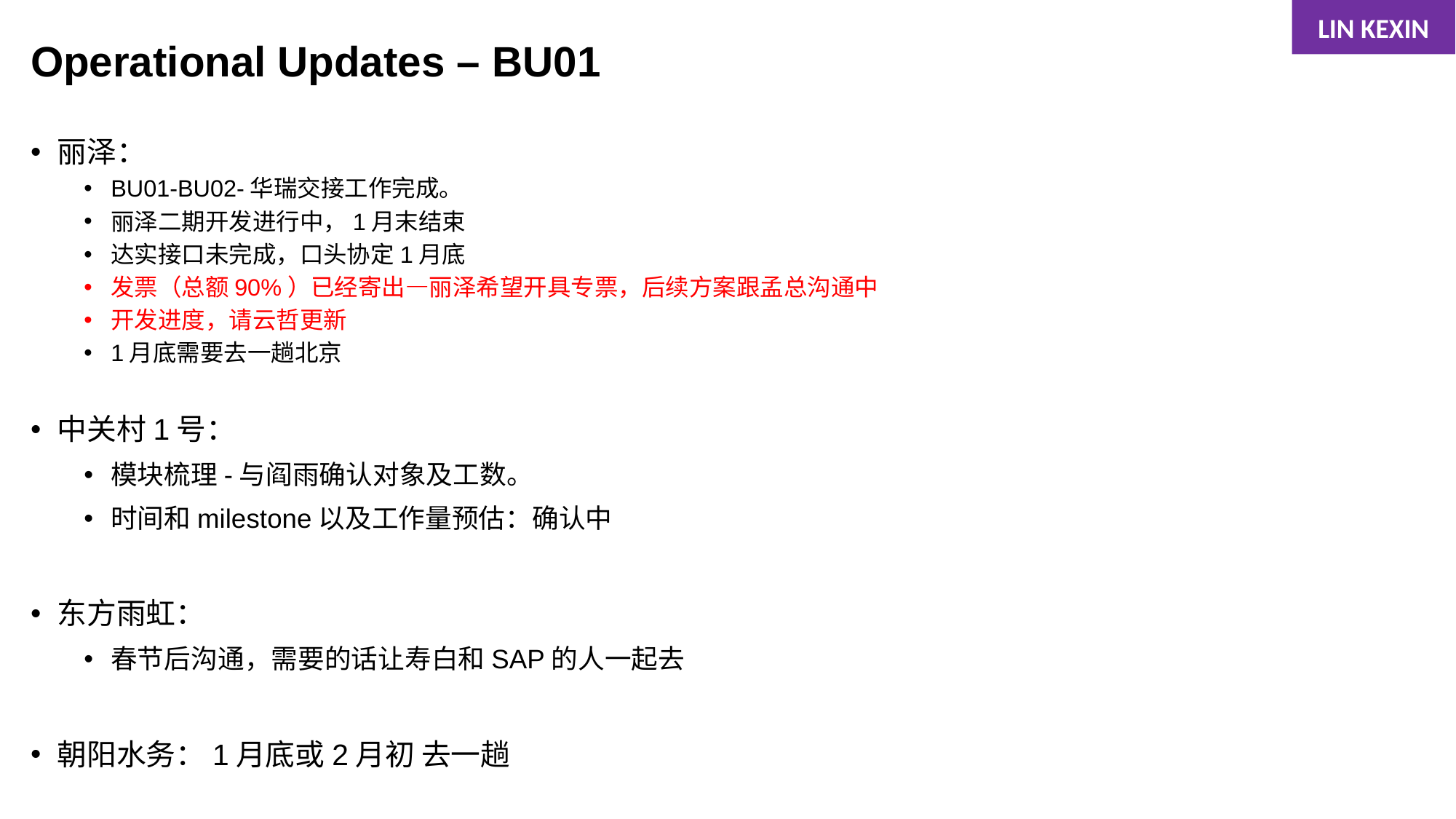

LIN KEXIN
# Operational Updates – BU01
丽泽：
BU01-BU02-华瑞交接工作完成。
丽泽二期开发进行中，1月末结束
达实接口未完成，口头协定1月底
发票（总额90%）已经寄出—丽泽希望开具专票，后续方案跟孟总沟通中
开发进度，请云哲更新
1月底需要去一趟北京

中关村1号：
模块梳理-与阎雨确认对象及工数。
时间和milestone以及工作量预估：确认中

东方雨虹：
春节后沟通，需要的话让寿白和SAP的人一起去

朝阳水务：1月底或2月初 去一趟